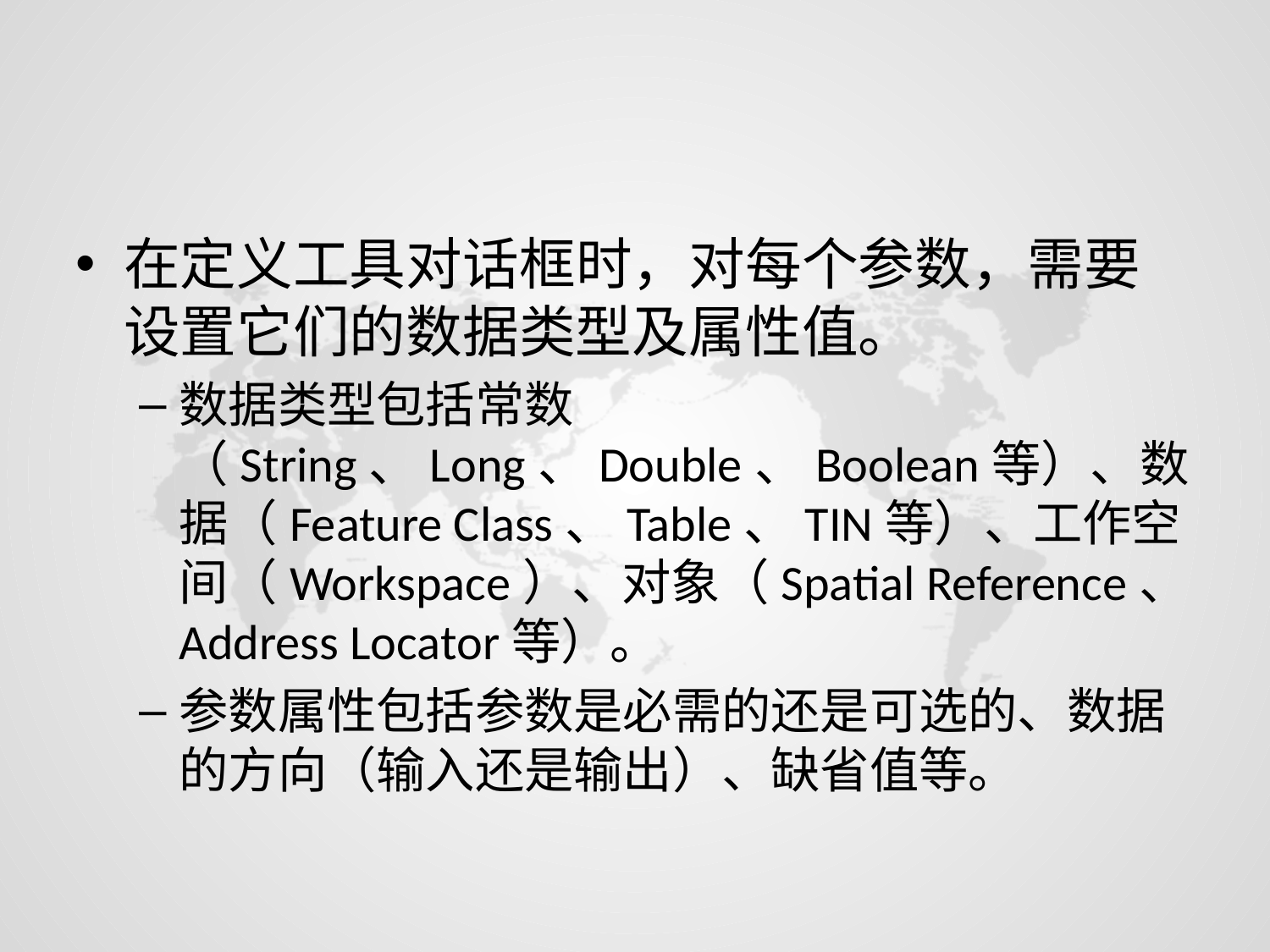

#
在定义工具对话框时，对每个参数，需要设置它们的数据类型及属性值。
数据类型包括常数（String、Long、Double、Boolean等）、数据（Feature Class、Table、TIN等）、工作空间（Workspace）、对象（Spatial Reference、Address Locator等）。
参数属性包括参数是必需的还是可选的、数据的方向（输入还是输出）、缺省值等。